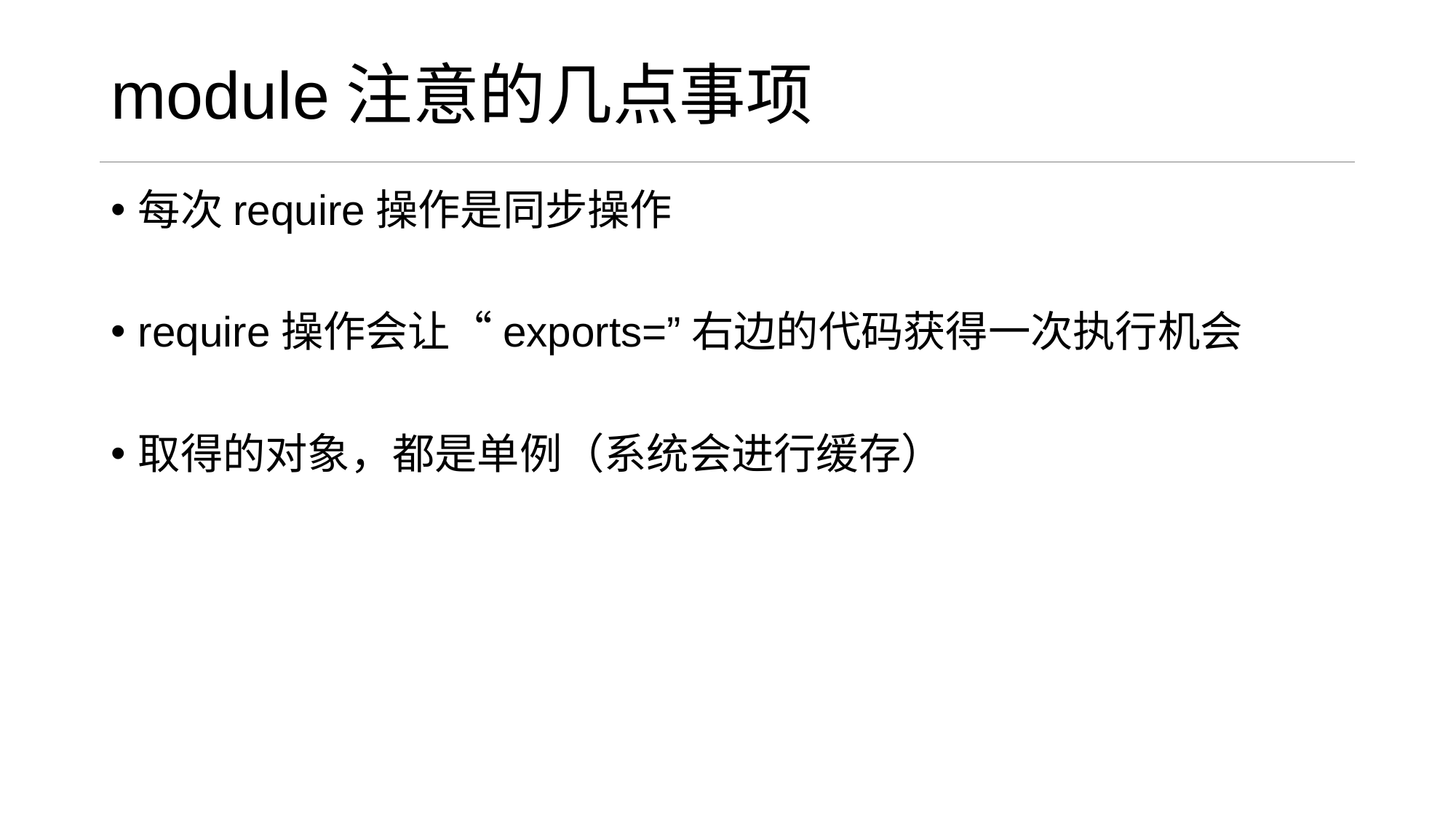

# module注意的几点事项
每次require操作是同步操作

require操作会让“exports=”右边的代码获得一次执行机会

取得的对象，都是单例（系统会进行缓存）